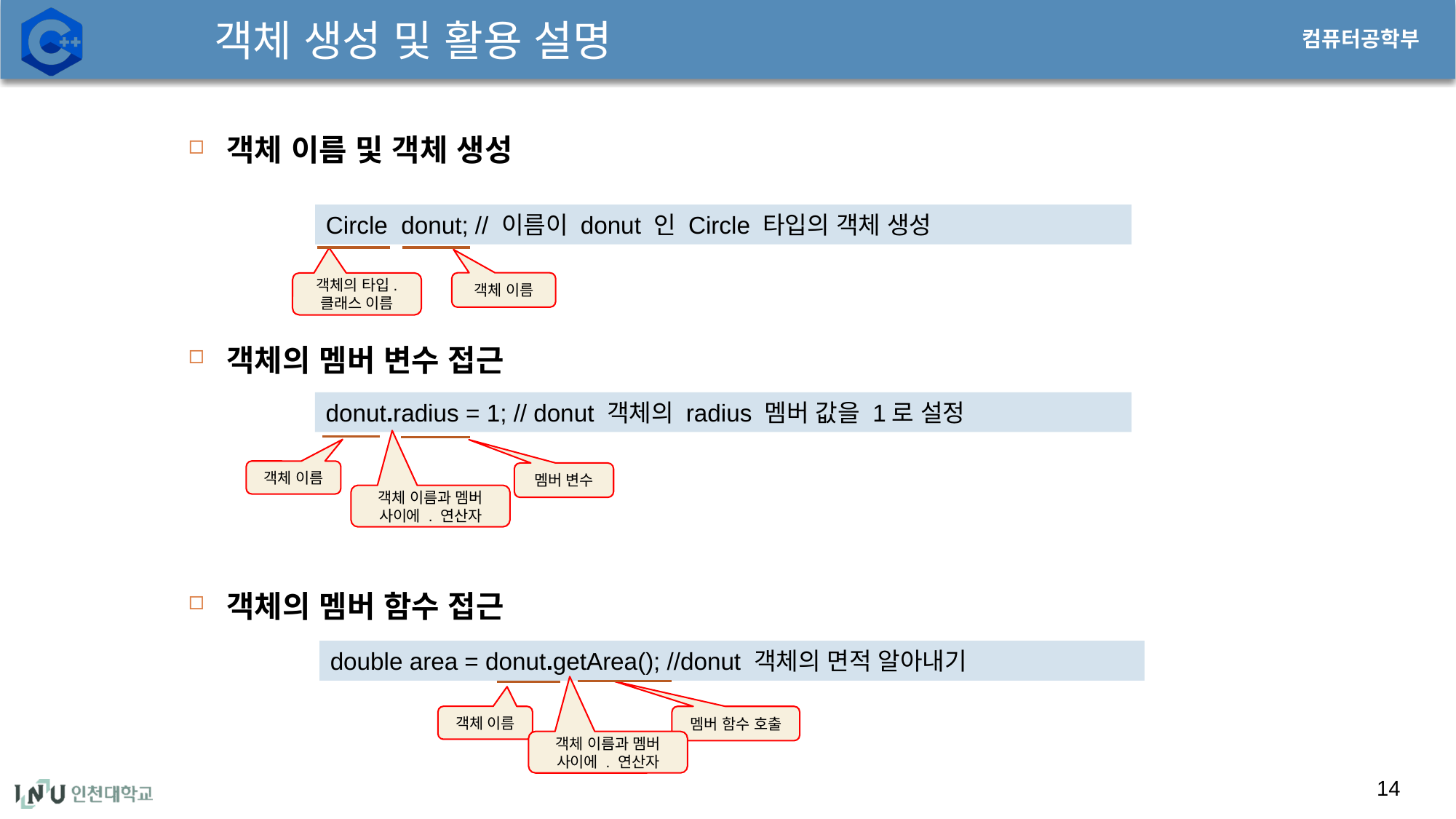

# 객체 생성 및 활용 설명
객체 이름 및 객체 생성

객체의 멤버 변수 접근

객체의 멤버 함수 접근
Circle  donut; // 이름이 donut 인 Circle 타입의 객체 생성
객체 이름
객체의 타입.
클래스 이름
donut.radius = 1; // donut 객체의 radius 멤버 값을 1로 설정
객체 이름
멤버 변수
객체 이름과 멤버 사이에 . 연산자
double area = donut.getArea(); //donut 객체의 면적 알아내기
객체 이름
멤버 함수 호출
객체 이름과 멤버 사이에 . 연산자